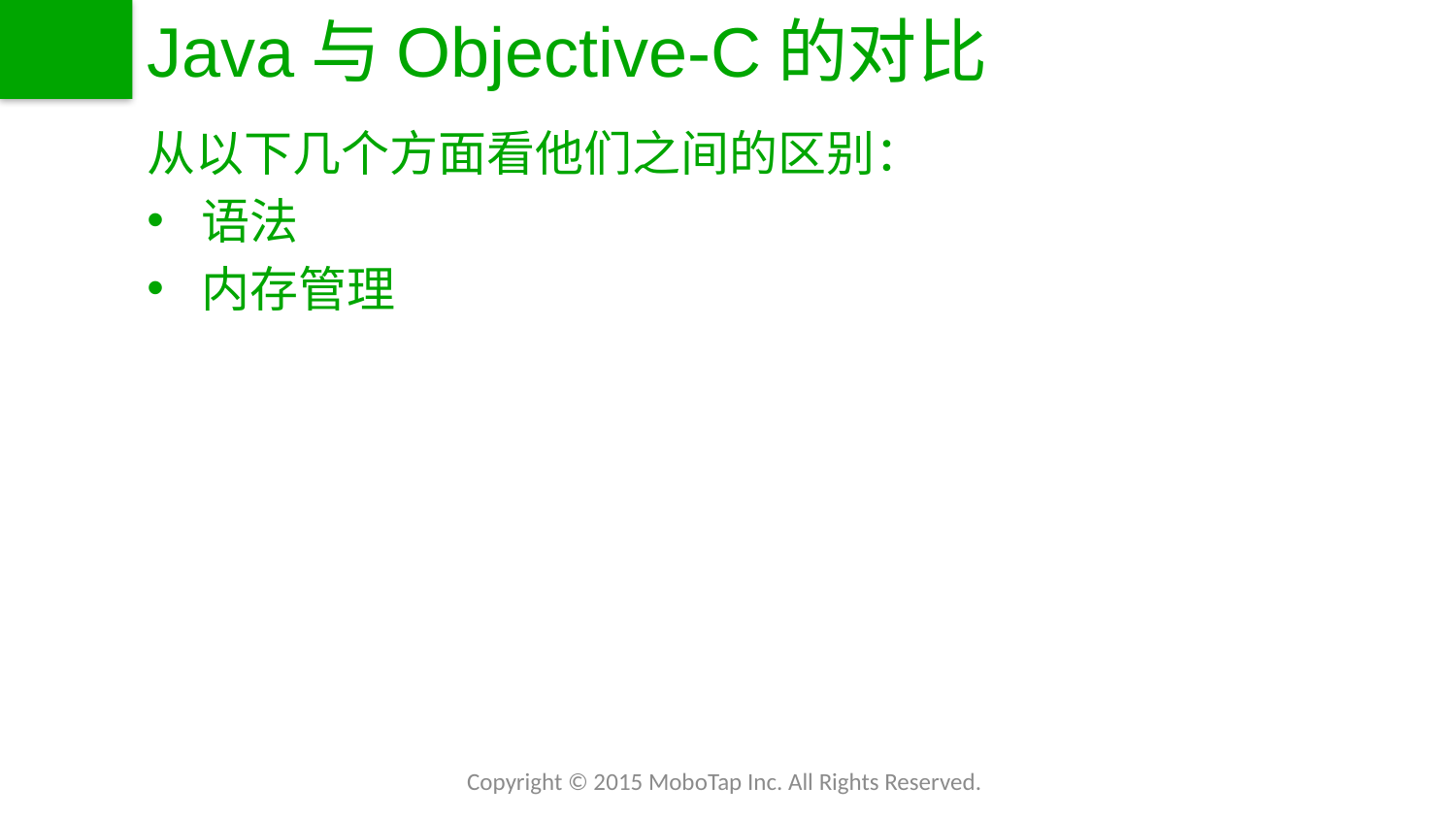

# Java与Objective-C的对比
从以下几个方面看他们之间的区别：
语法
内存管理

Copyright © 2015 MoboTap Inc. All Rights Reserved.